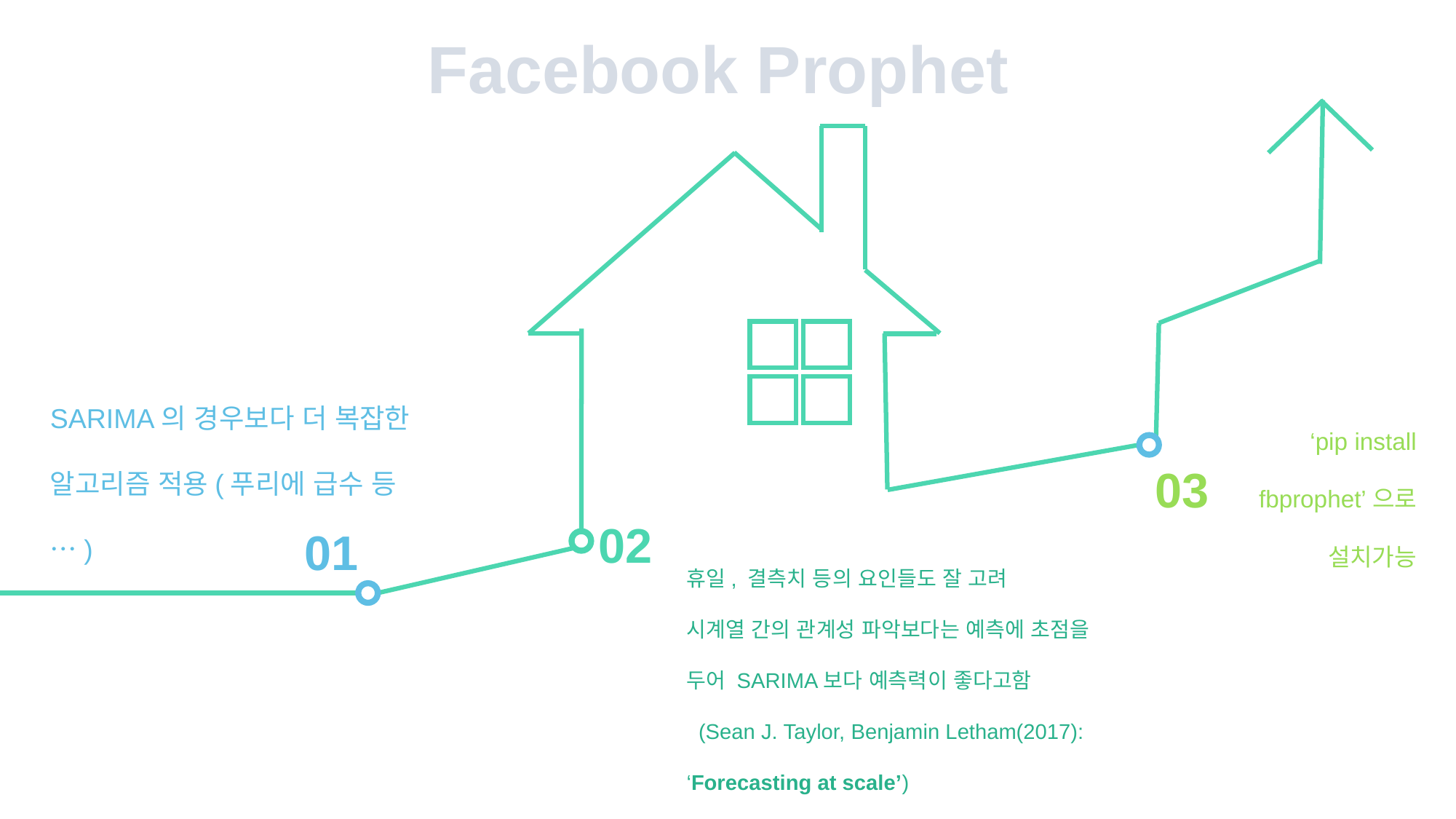

Facebook Prophet

SARIMA의 경우보다 더 복잡한 알고리즘 적용(푸리에 급수 등…)
‘pip install fbprophet’으로 설치가능

03
02
01

휴일, 결측치 등의 요인들도 잘 고려
시계열 간의 관계성 파악보다는 예측에 초점을 두어 SARIMA보다 예측력이 좋다고함
  (Sean J. Taylor, Benjamin Letham(2017): ‘Forecasting at scale’)